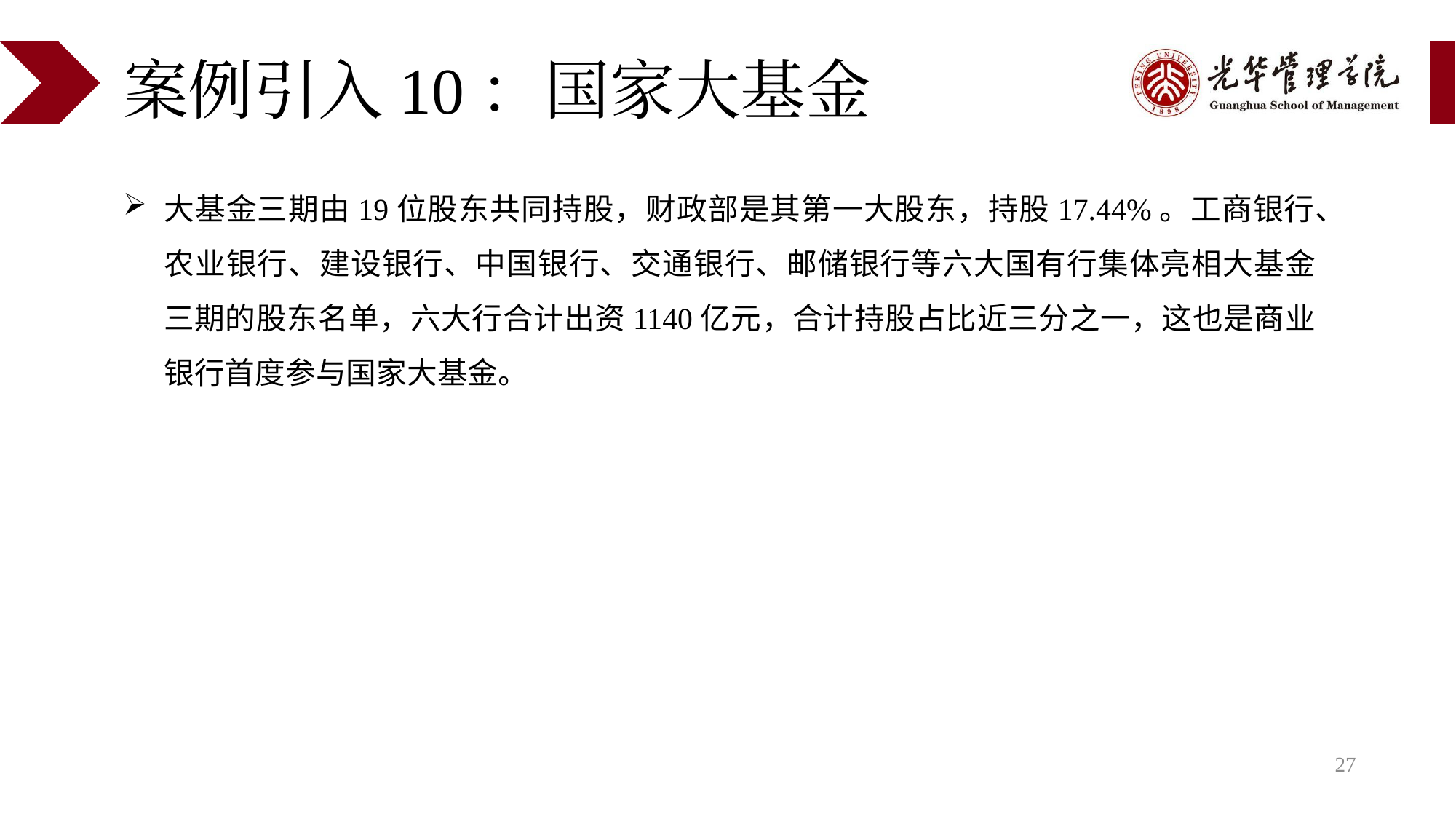

# 案例引入10：国家大基金
大基金三期由19位股东共同持股，财政部是其第一大股东，持股17.44%。工商银行、农业银行、建设银行、中国银行、交通银行、邮储银行等六大国有行集体亮相大基金三期的股东名单，六大行合计出资1140亿元，合计持股占比近三分之一，这也是商业银行首度参与国家大基金。
27